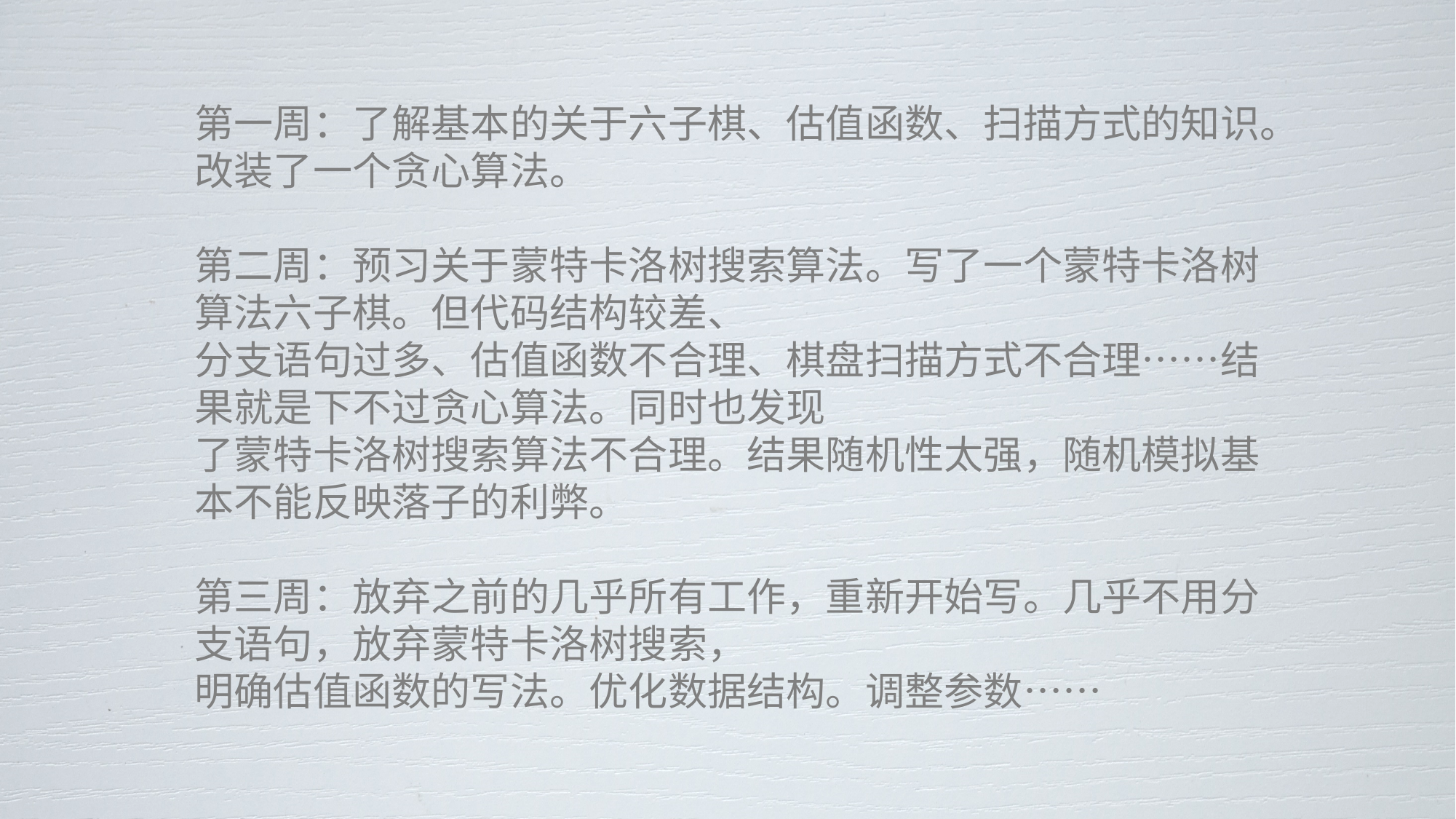

第一周：了解基本的关于六子棋、估值函数、扫描方式的知识。改装了一个贪心算法。

第二周：预习关于蒙特卡洛树搜索算法。写了一个蒙特卡洛树算法六子棋。但代码结构较差、
分支语句过多、估值函数不合理、棋盘扫描方式不合理……结果就是下不过贪心算法。同时也发现
了蒙特卡洛树搜索算法不合理。结果随机性太强，随机模拟基本不能反映落子的利弊。

第三周：放弃之前的几乎所有工作，重新开始写。几乎不用分支语句，放弃蒙特卡洛树搜索，
明确估值函数的写法。优化数据结构。调整参数……